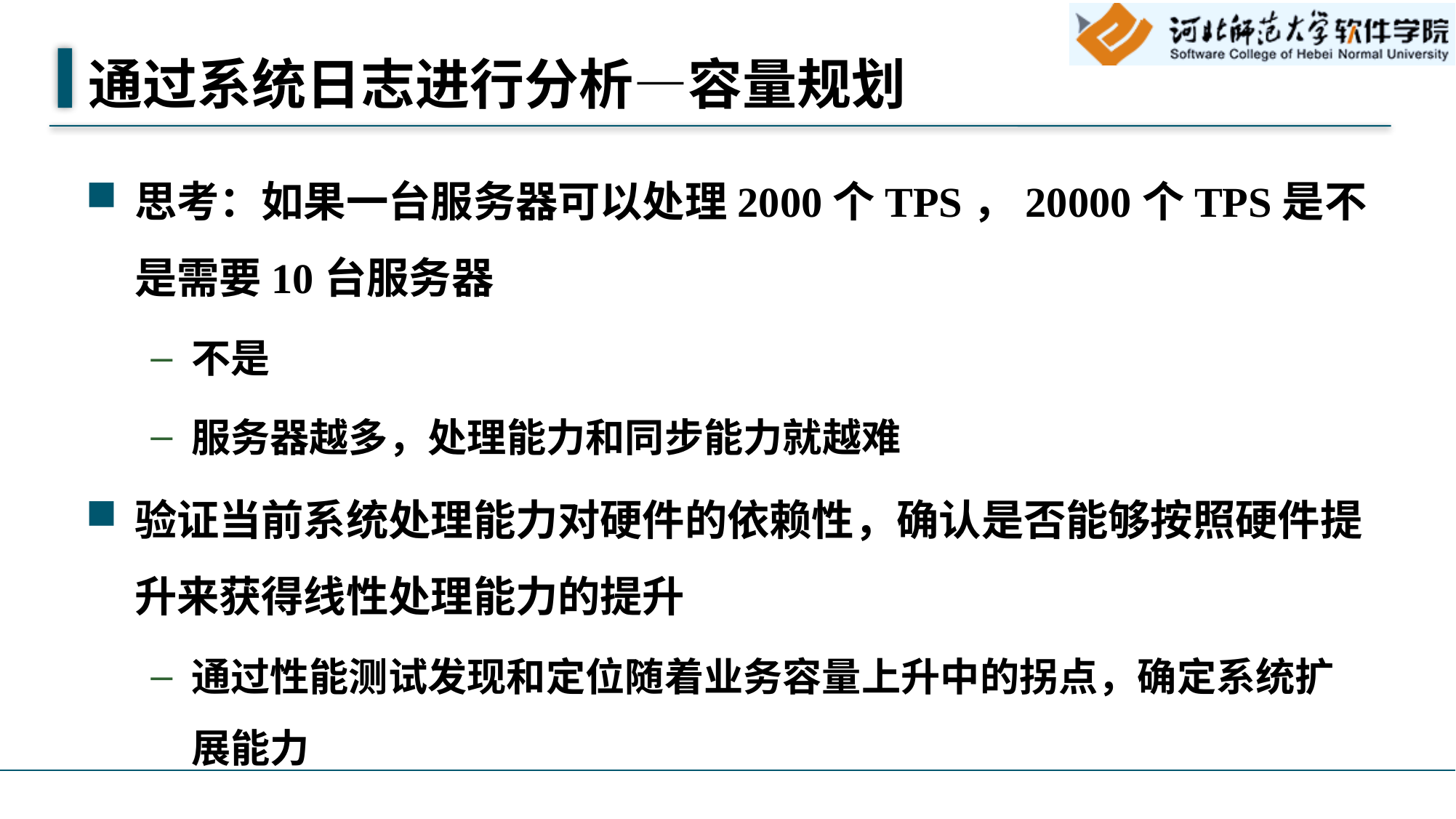

# 通过系统日志进行分析—容量规划
思考：如果一台服务器可以处理2000个TPS，20000个TPS是不是需要10台服务器
不是
服务器越多，处理能力和同步能力就越难
验证当前系统处理能力对硬件的依赖性，确认是否能够按照硬件提升来获得线性处理能力的提升
通过性能测试发现和定位随着业务容量上升中的拐点，确定系统扩展能力